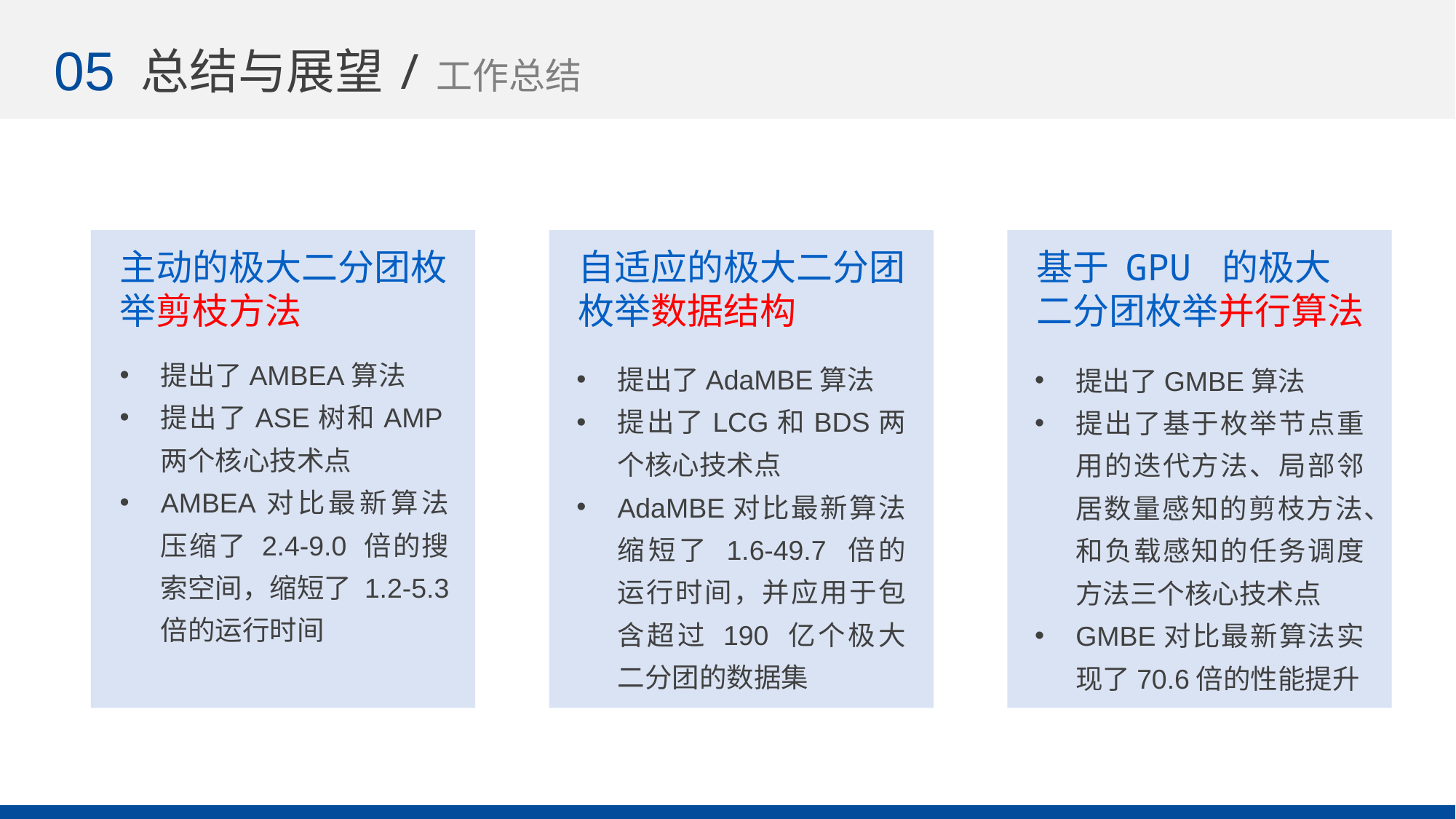

05
总结与展望/工作总结

主动的极大二分团枚举剪枝方法
自适应的极大二分团枚举数据结构
基于 GPU 的极大二分团枚举并行算法
提出了AMBEA算法
提出了ASE树和AMP两个核心技术点
AMBEA对比最新算法压缩了 2.4-9.0 倍的搜索空间，缩短了 1.2-5.3 倍的运行时间
提出了AdaMBE算法
提出了LCG和BDS两个核心技术点
AdaMBE对比最新算法缩短了 1.6-49.7 倍的运行时间，并应用于包含超过 190 亿个极大二分团的数据集
提出了GMBE算法
提出了基于枚举节点重用的迭代方法、局部邻居数量感知的剪枝方法、和负载感知的任务调度方法三个核心技术点
GMBE对比最新算法实现了70.6倍的性能提升